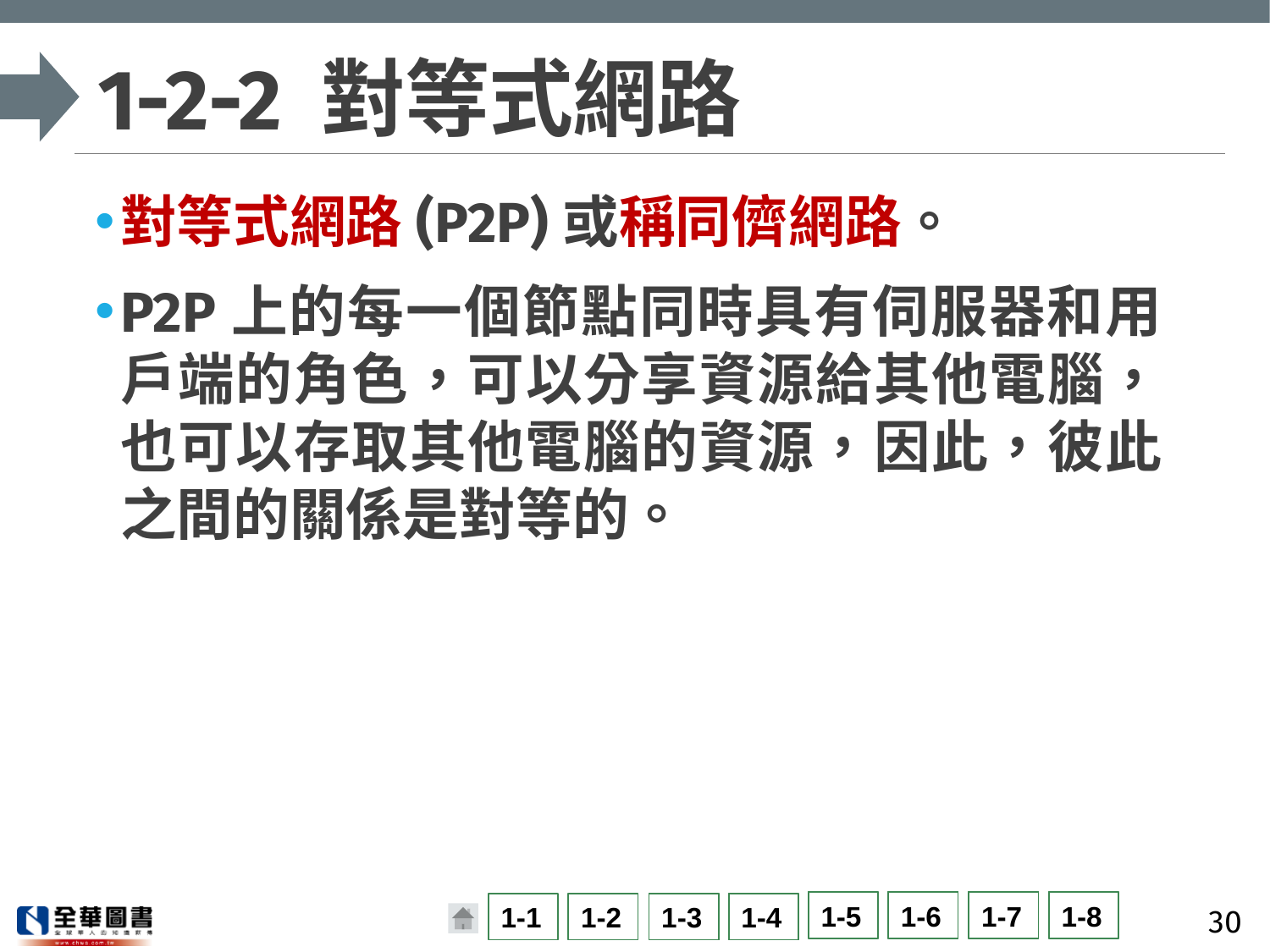

# 1-2-2 對等式網路
對等式網路(P2P)或稱同儕網路。
P2P上的每一個節點同時具有伺服器和用戶端的角色，可以分享資源給其他電腦，也可以存取其他電腦的資源，因此，彼此之間的關係是對等的。

30